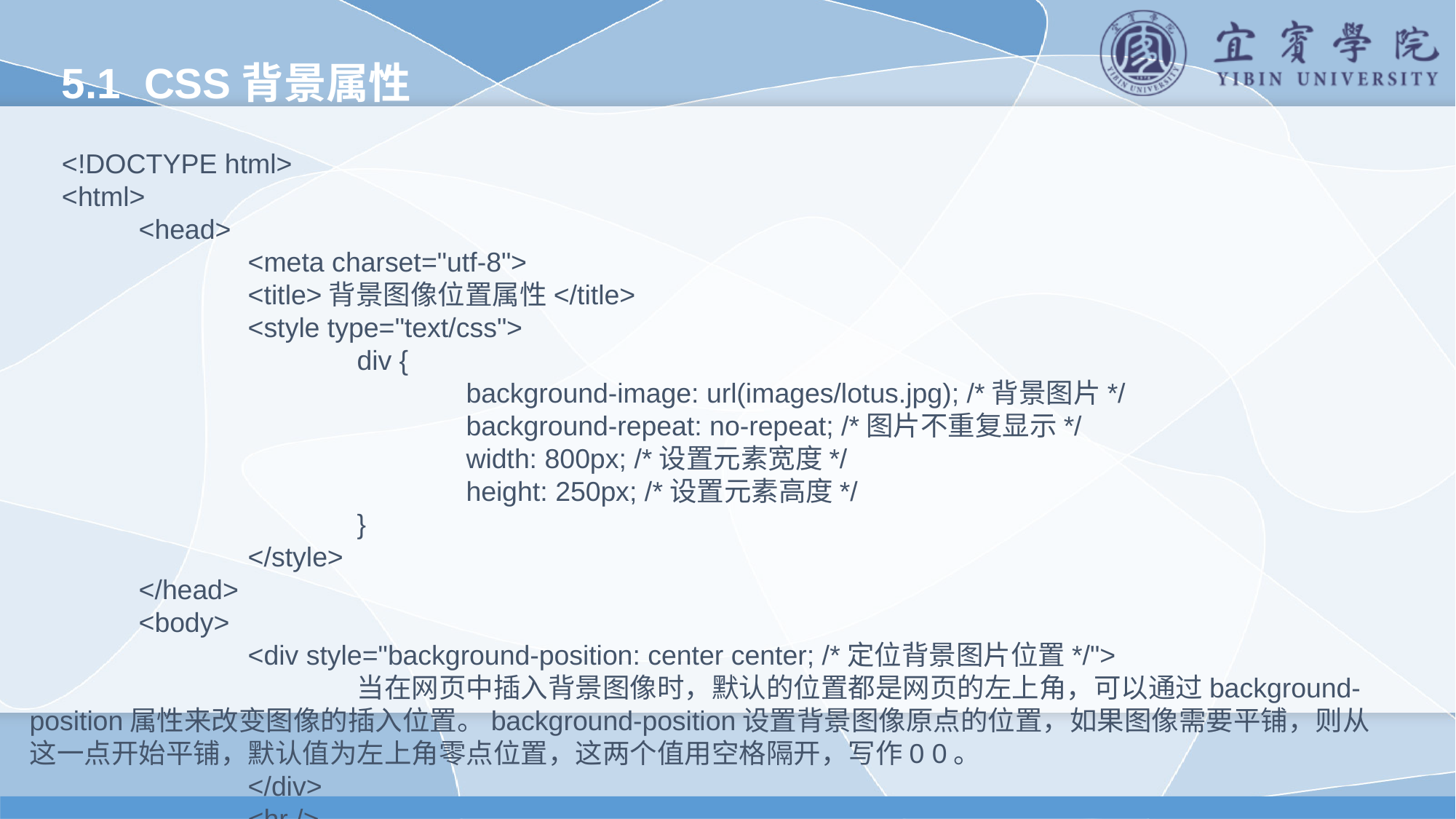

5.1  CSS背景属性
<!DOCTYPE html>
<html>
	<head>
		<meta charset="utf-8">
		<title>背景图像位置属性</title>
		<style type="text/css">
			div {
				background-image: url(images/lotus.jpg); /*背景图片*/
				background-repeat: no-repeat; /*图片不重复显示*/
				width: 800px; /*设置元素宽度*/
				height: 250px; /*设置元素高度*/
			}
		</style>
	</head>
	<body>
		<div style="background-position: center center; /*定位背景图片位置*/">
			当在网页中插入背景图像时，默认的位置都是网页的左上角，可以通过background-position属性来改变图像的插入位置。background-position设置背景图像原点的位置，如果图像需要平铺，则从这一点开始平铺，默认值为左上角零点位置，这两个值用空格隔开，写作0 0。
		</div>
		<hr />
		<div style="background-position: 90% 10%; /*定位背景图片位置*/"></div>
	</body>
</html>